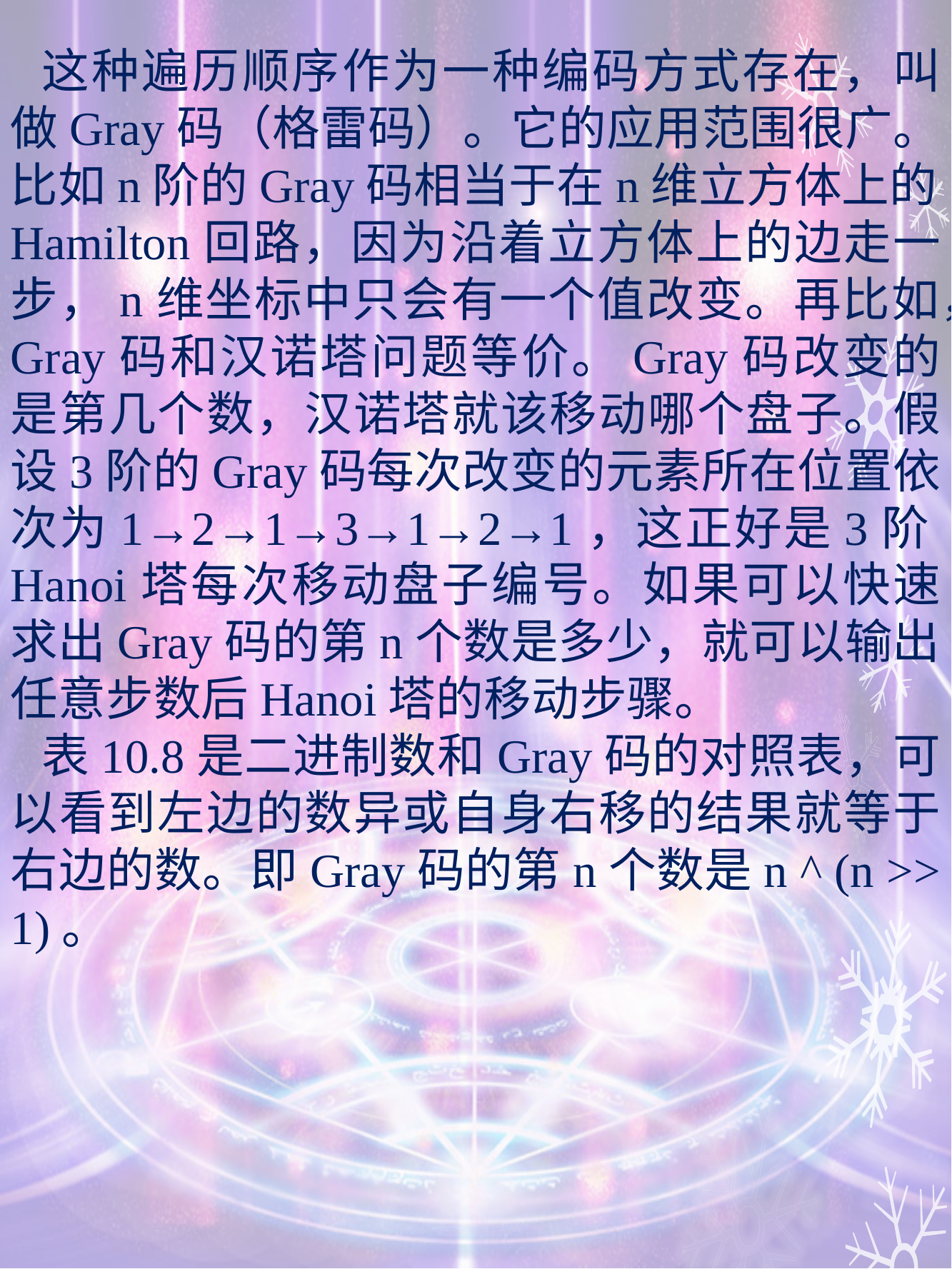

这种遍历顺序作为一种编码方式存在，叫做Gray码（格雷码）。它的应用范围很广。比如n阶的Gray码相当于在n维立方体上的Hamilton回路，因为沿着立方体上的边走一步，n维坐标中只会有一个值改变。再比如，Gray码和汉诺塔问题等价。Gray码改变的是第几个数，汉诺塔就该移动哪个盘子。假设3阶的Gray码每次改变的元素所在位置依次为1→2→1→3→1→2→1，这正好是3阶Hanoi塔每次移动盘子编号。如果可以快速求出Gray码的第n个数是多少，就可以输出任意步数后Hanoi塔的移动步骤。
表10.8是二进制数和Gray码的对照表，可以看到左边的数异或自身右移的结果就等于右边的数。即Gray码的第n个数是n ^ (n >> 1)。